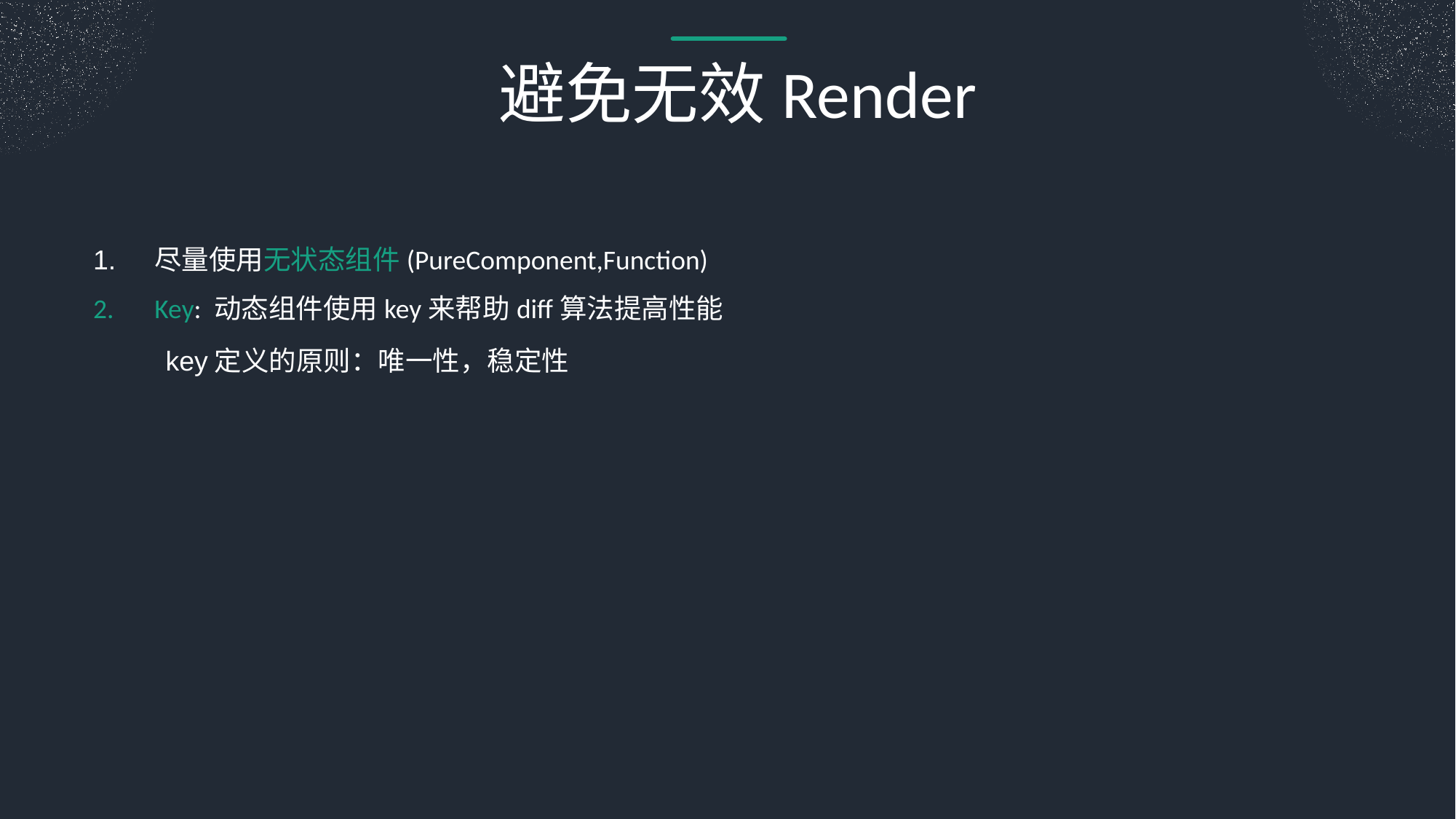

避免无效Render
尽量使用无状态组件(PureComponent,Function)
Key: 动态组件使用key来帮助diff算法提高性能
key定义的原则：唯一性，稳定性